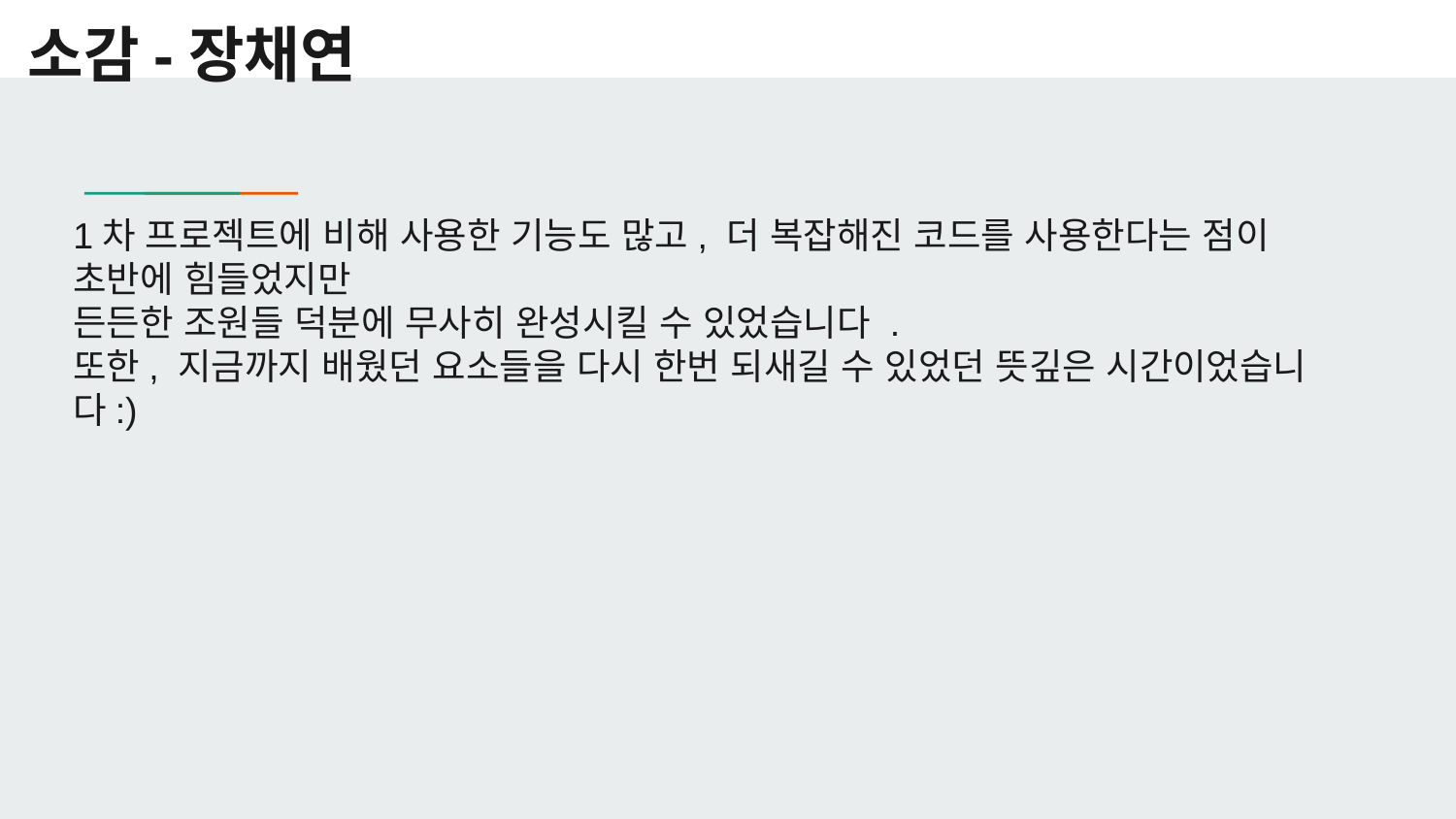

소감-장채연
# 1차 프로젝트에 비해 사용한 기능도 많고, 더 복잡해진 코드를 사용한다는 점이 초반에 힘들었지만
든든한 조원들 덕분에 무사히 완성시킬 수 있었습니다 .
또한, 지금까지 배웠던 요소들을 다시 한번 되새길 수 있었던 뜻깊은 시간이었습니다:)